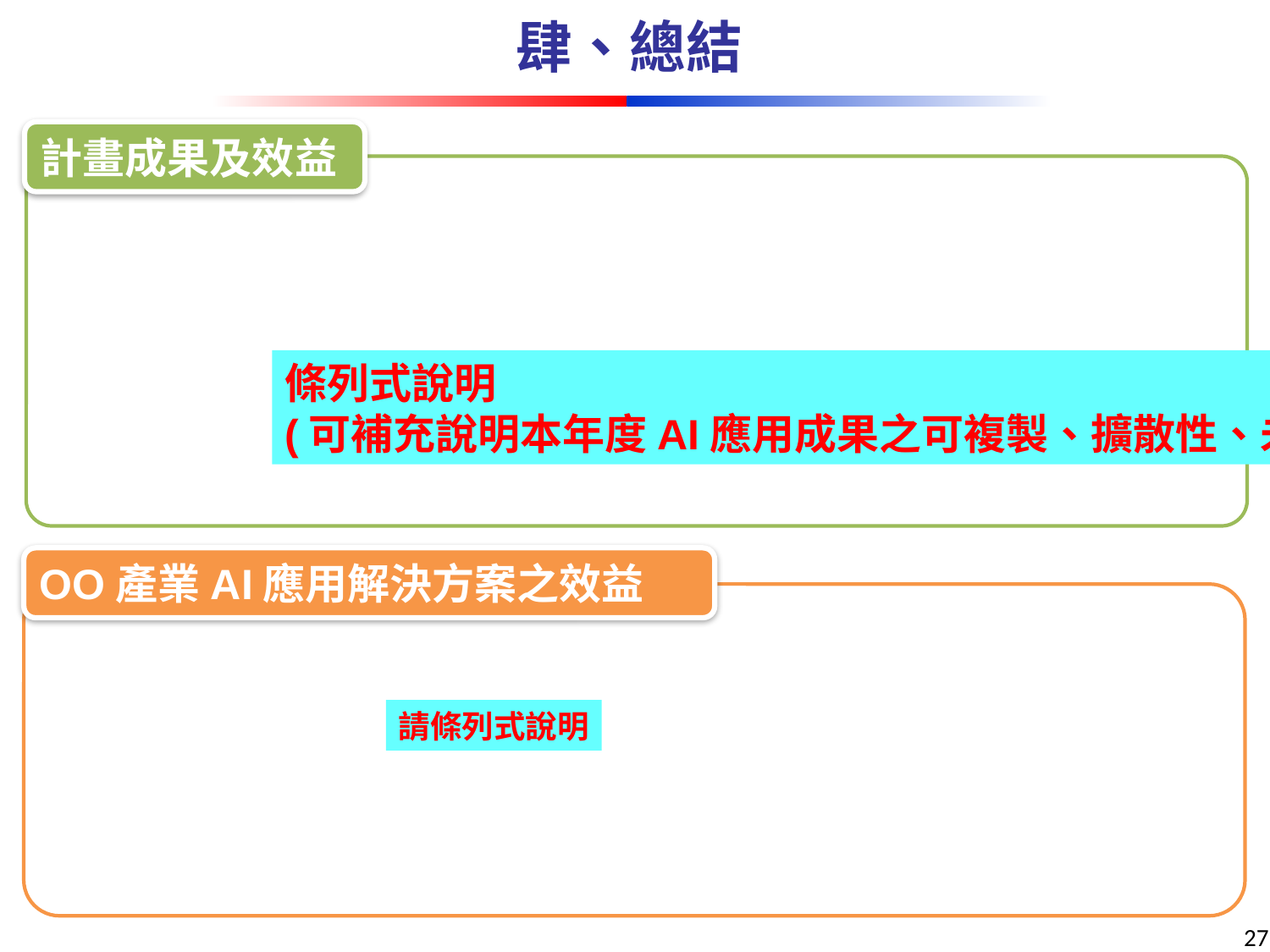

肆、總結
計畫成果及效益

條列式說明
(可補充說明本年度AI應用成果之可複製、擴散性、未來精進方向)
OO產業AI應用解決方案之效益

請條列式說明